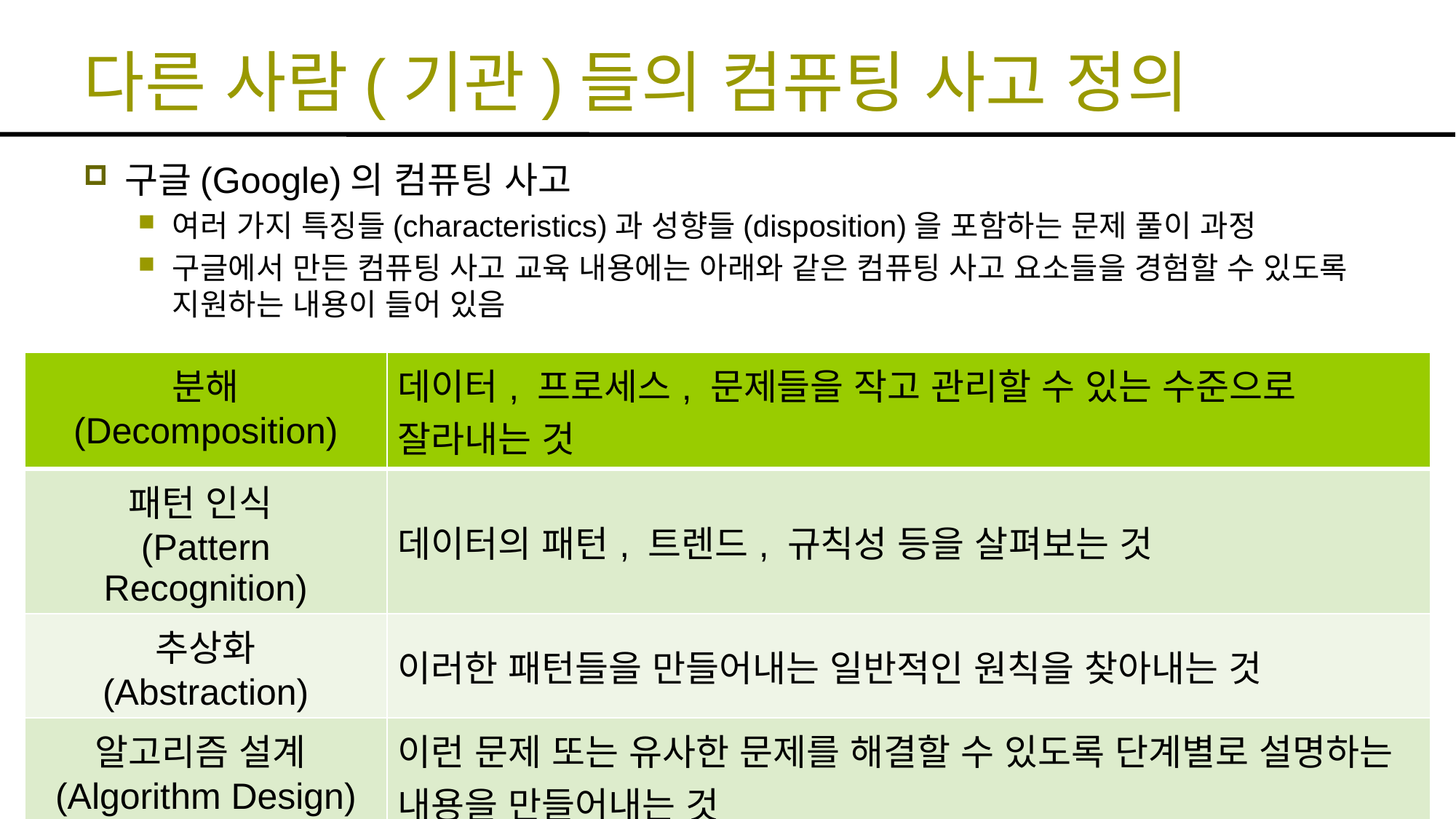

# 다른 사람(기관)들의 컴퓨팅 사고 정의
구글(Google)의 컴퓨팅 사고
여러 가지 특징들(characteristics)과 성향들(disposition)을 포함하는 문제 풀이 과정
구글에서 만든 컴퓨팅 사고 교육 내용에는 아래와 같은 컴퓨팅 사고 요소들을 경험할 수 있도록 지원하는 내용이 들어 있음

| 분해 (Decomposition) | 데이터, 프로세스, 문제들을 작고 관리할 수 있는 수준으로 잘라내는 것 |
| --- | --- |
| 패턴 인식 (Pattern Recognition) | 데이터의 패턴, 트렌드, 규칙성 등을 살펴보는 것 |
| 추상화 (Abstraction) | 이러한 패턴들을 만들어내는 일반적인 원칙을 찾아내는 것 |
| 알고리즘 설계(Algorithm Design) | 이런 문제 또는 유사한 문제를 해결할 수 있도록 단계별로 설명하는 내용을 만들어내는 것 |